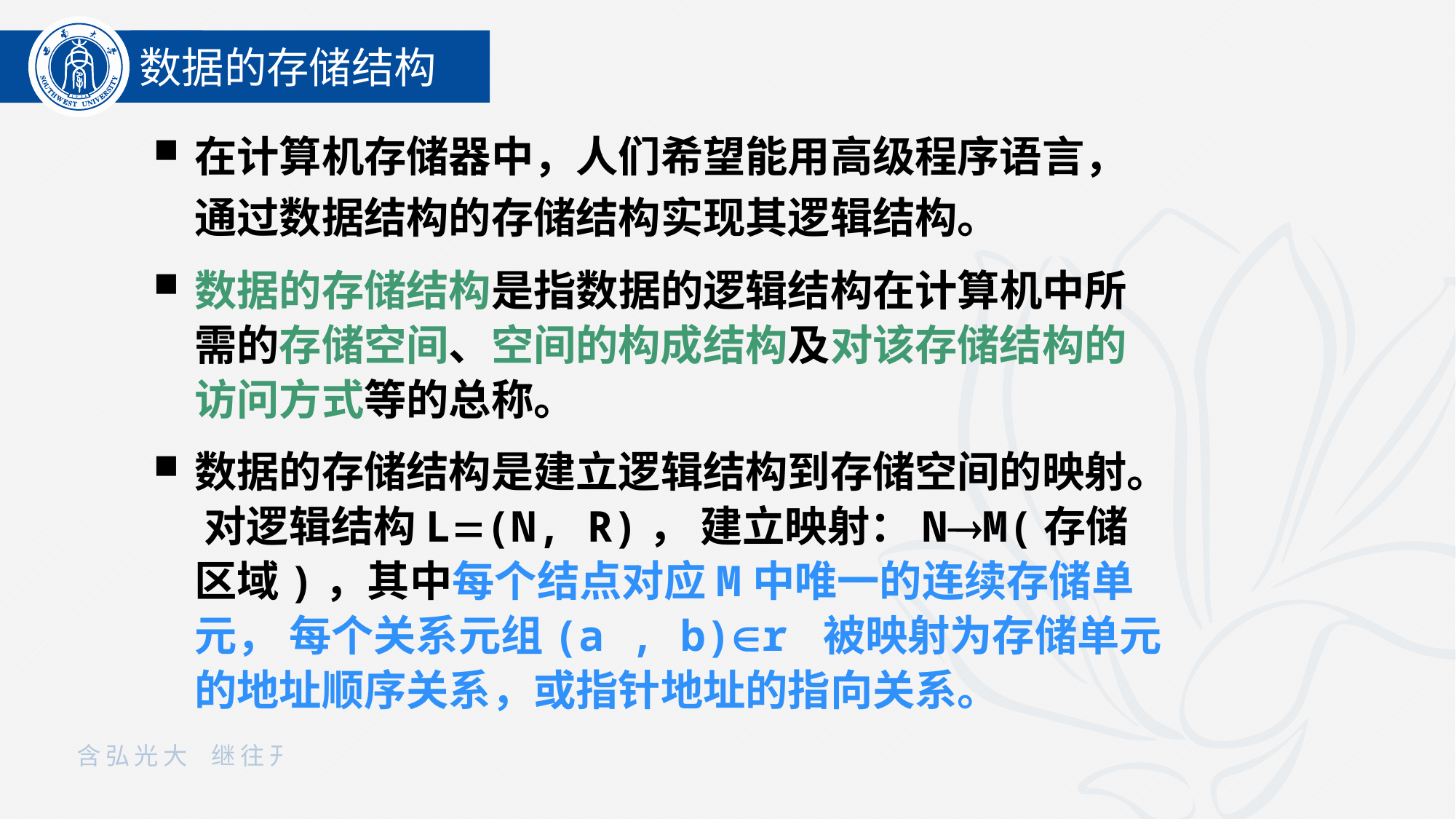

数据的存储结构
在计算机存储器中，人们希望能用高级程序语言，通过数据结构的存储结构实现其逻辑结构。
数据的存储结构是指数据的逻辑结构在计算机中所需的存储空间、空间的构成结构及对该存储结构的访问方式等的总称。
数据的存储结构是建立逻辑结构到存储空间的映射。 对逻辑结构L=(N, R)， 建立映射：N→M(存储区域)，其中每个结点对应M中唯一的连续存储单元， 每个关系元组(a , b)∈r 被映射为存储单元的地址顺序关系，或指针地址的指向关系。